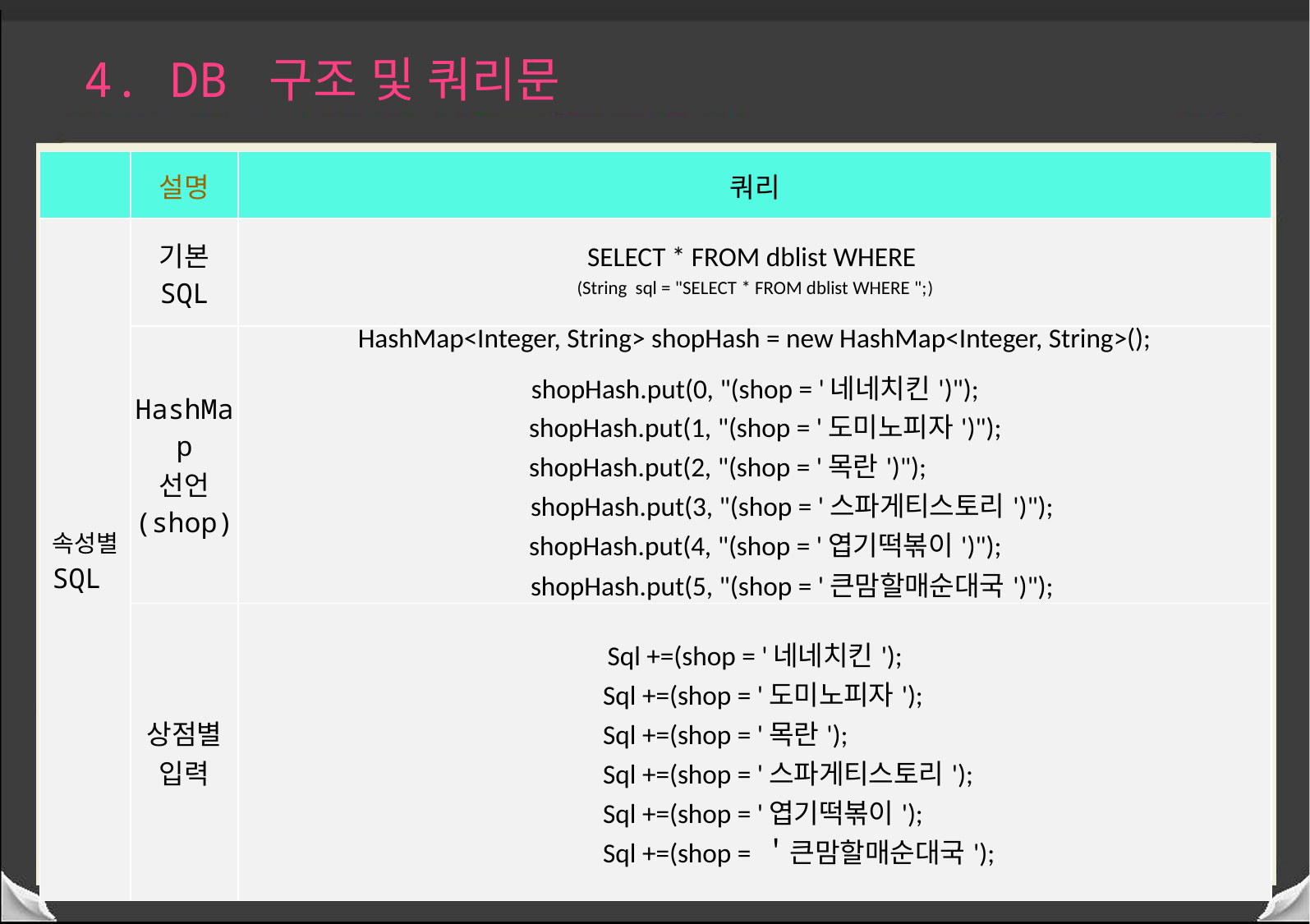

4. DB 구조 및 쿼리문
|  | 설명 | 쿼리 |
| --- | --- | --- |
| 속성별 SQL | 기본 SQL | SELECT \* FROM dblist WHERE (String sql = "SELECT \* FROM dblist WHERE ";) |
|  | HashMap 선언 (shop) | HashMap<Integer, String> shopHash = new HashMap<Integer, String>(); shopHash.put(0, "(shop = '네네치킨')"); shopHash.put(1, "(shop = '도미노피자')"); shopHash.put(2, "(shop = '목란')"); shopHash.put(3, "(shop = '스파게티스토리')"); shopHash.put(4, "(shop = '엽기떡볶이')"); shopHash.put(5, "(shop = '큰맘할매순대국')"); |
|  | 상점별 입력 | Sql +=(shop = '네네치킨'); Sql +=(shop = '도미노피자'); Sql +=(shop = '목란'); Sql +=(shop = '스파게티스토리'); Sql +=(shop = '엽기떡볶이'); Sql +=(shop = ＇큰맘할매순대국'); |